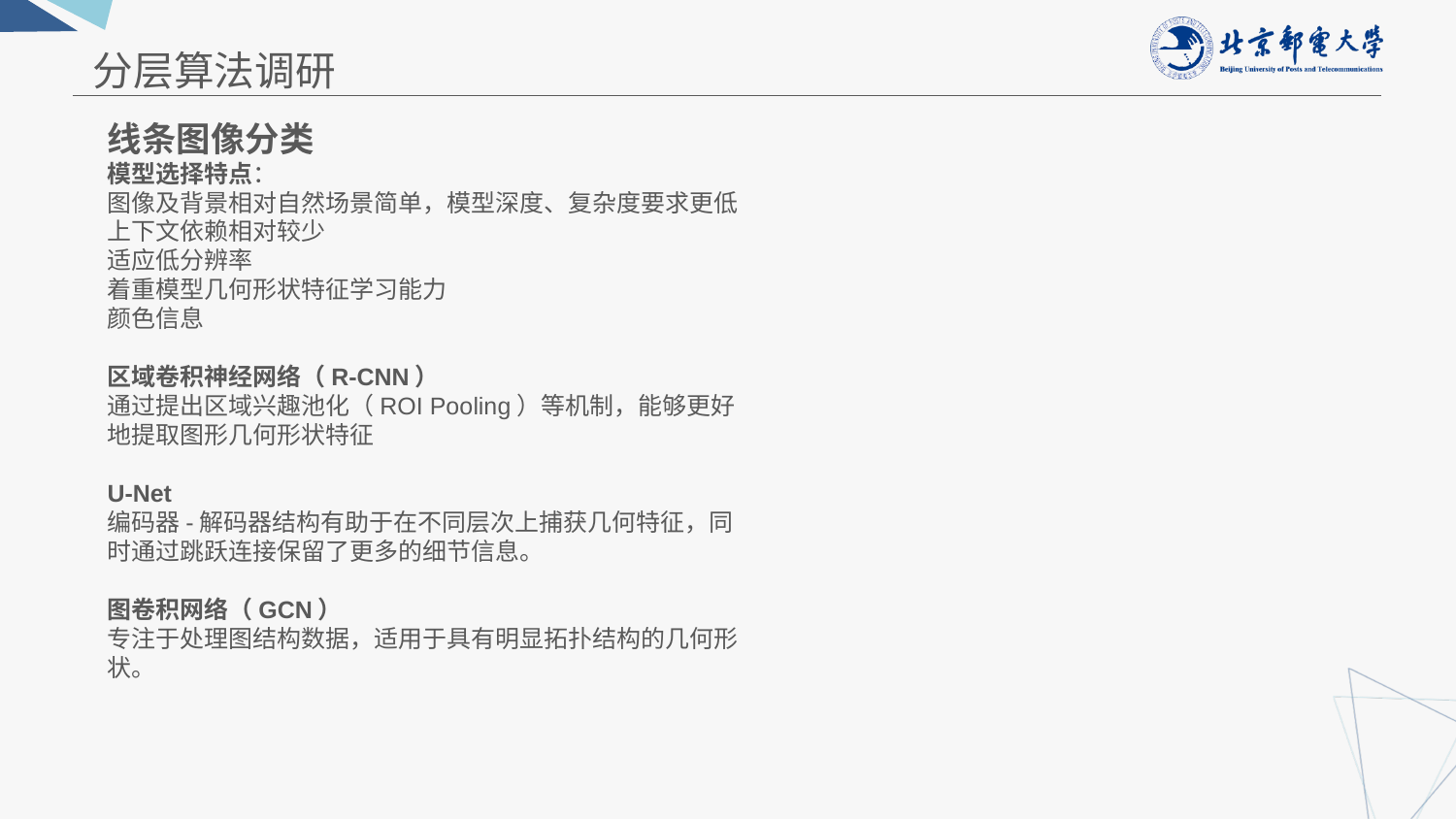

分层算法调研
线条图像分类
模型选择特点：
图像及背景相对自然场景简单，模型深度、复杂度要求更低
上下文依赖相对较少
适应低分辨率
着重模型几何形状特征学习能力
颜色信息

区域卷积神经网络（R-CNN）
通过提出区域兴趣池化（ROI Pooling）等机制，能够更好地提取图形几何形状特征

U-Net
编码器-解码器结构有助于在不同层次上捕获几何特征，同时通过跳跃连接保留了更多的细节信息。

图卷积网络（GCN）
专注于处理图结构数据，适用于具有明显拓扑结构的几何形状。